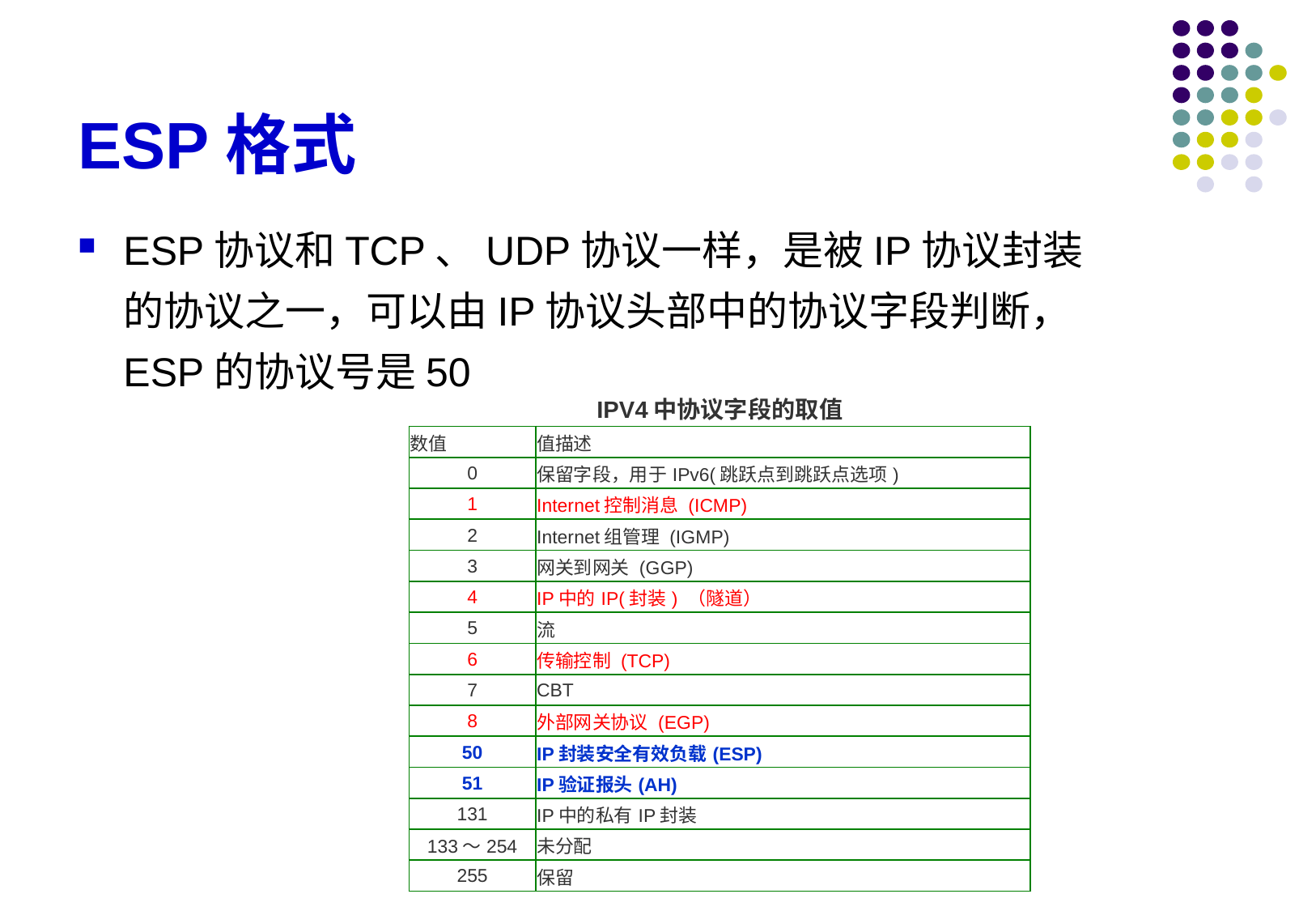

# ESP格式
ESP协议和TCP、UDP协议一样，是被IP协议封装的协议之一，可以由IP协议头部中的协议字段判断，ESP的协议号是50
| IPV4中协议字段的取值 |  |
| --- | --- |
| 数值 | 值描述 |
| 0 | 保留字段，用于IPv6(跳跃点到跳跃点选项) |
| 1 | Internet控制消息 (ICMP) |
| 2 | Internet组管理 (IGMP) |
| 3 | 网关到网关 (GGP) |
| 4 | IP中的IP(封装) （隧道） |
| 5 | 流 |
| 6 | 传输控制 (TCP) |
| 7 | CBT |
| 8 | 外部网关协议 (EGP) |
| 50 | IP封装安全有效负载(ESP) |
| 51 | IP验证报头(AH) |
| 131 | IP中的私有IP封装 |
| 133～254 | 未分配 |
| 255 | 保留 |